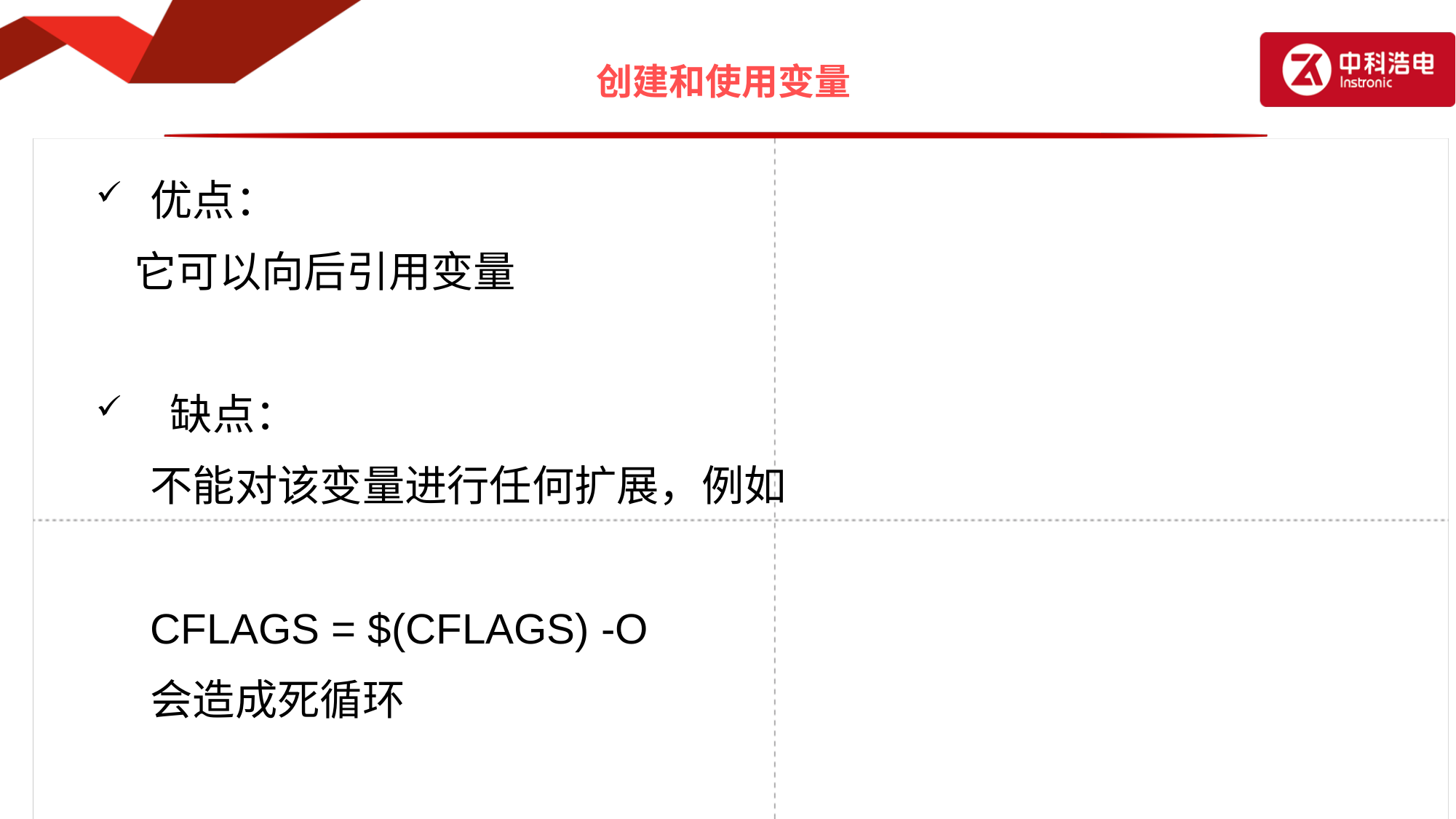

# 创建和使用变量
优点：
   它可以向后引用变量

 缺点：
不能对该变量进行任何扩展，例如
CFLAGS = $(CFLAGS) -O
会造成死循环